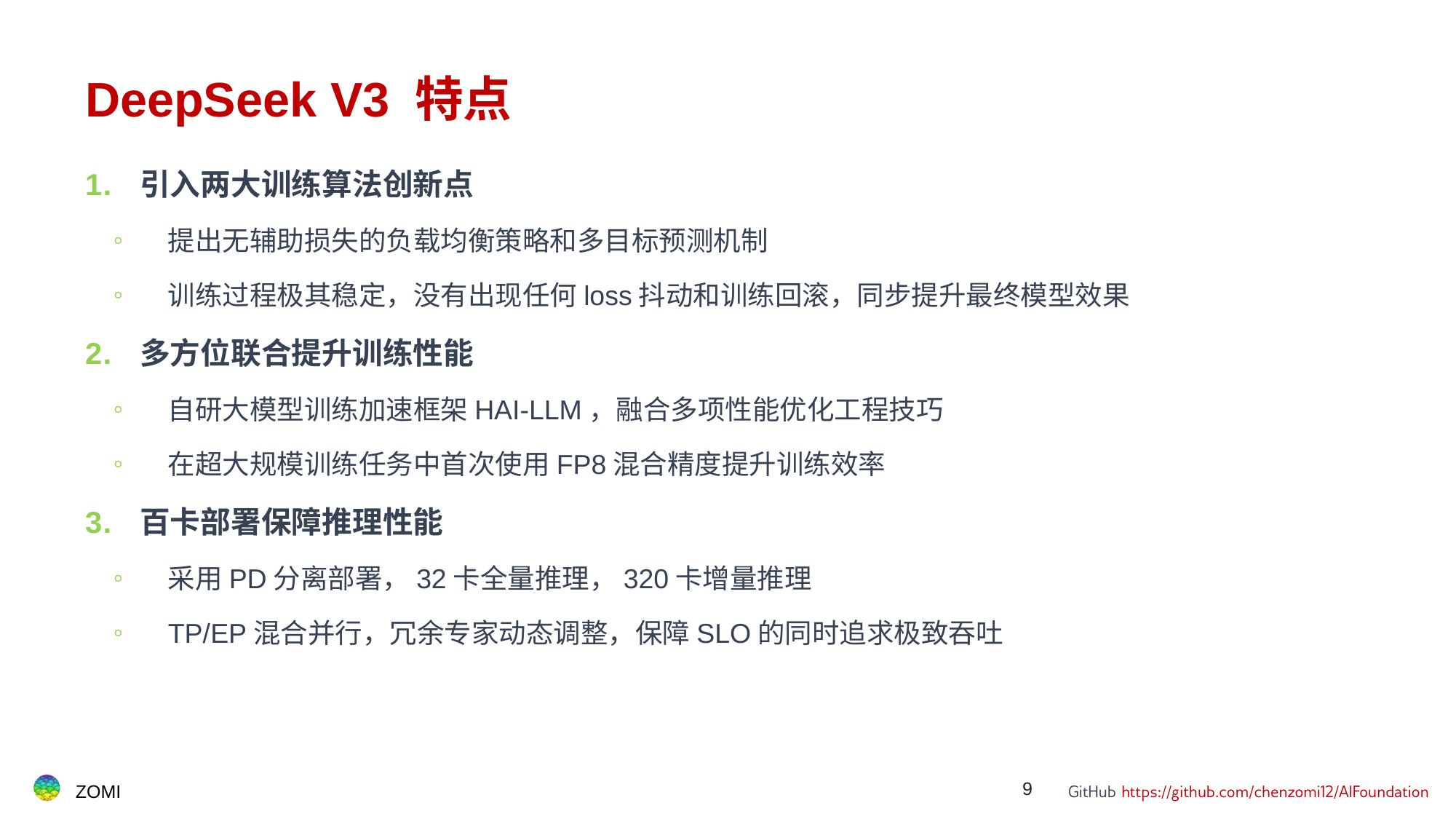

# DeepSeek V3 特点
引入两大训练算法创新点
提出无辅助损失的负载均衡策略和多目标预测机制
训练过程极其稳定，没有出现任何loss抖动和训练回滚，同步提升最终模型效果
多方位联合提升训练性能
自研大模型训练加速框架HAI-LLM，融合多项性能优化工程技巧
在超大规模训练任务中首次使用FP8混合精度提升训练效率
百卡部署保障推理性能
采用PD分离部署，32卡全量推理，320卡增量推理
TP/EP混合并行，冗余专家动态调整，保障SLO的同时追求极致吞吐